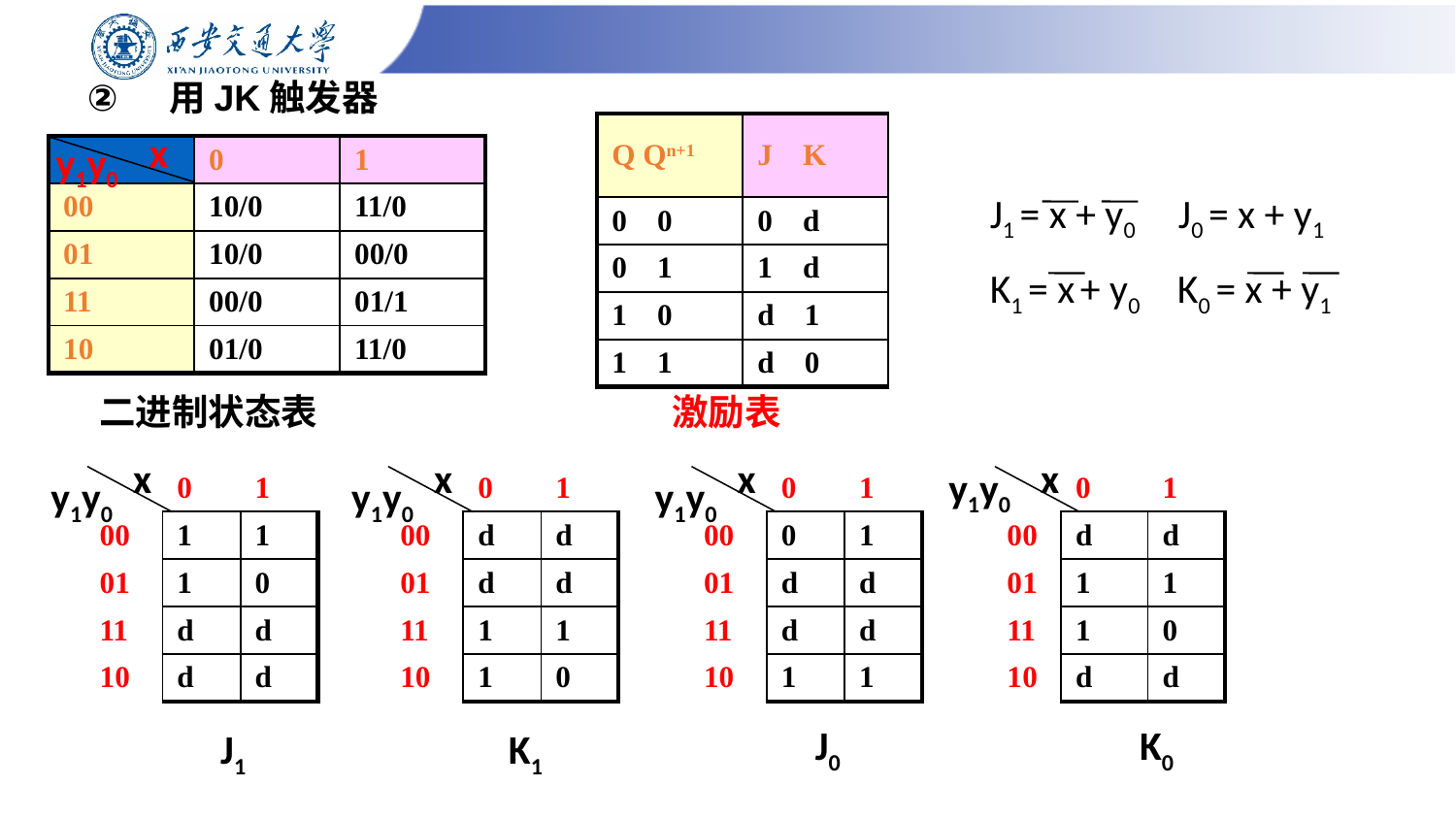

# 用JK触发器
| Q Qn+1 | J K |
| --- | --- |
| 0 0 | 0 d |
| 0 1 | 1 d |
| 1 0 | d 1 |
| 1 1 | d 0 |
x
y1y0
|  | 0 | 1 |
| --- | --- | --- |
| 00 | 10/0 | 11/0 |
| 01 | 10/0 | 00/0 |
| 11 | 00/0 | 01/1 |
| 10 | 01/0 | 11/0 |

J1 = x + y0        J0 = x + y1
K1 = x + y0       K0 = x + y1

二进制状态表
激励表
x
x
x
x
y1y0
y1y0
|  | 0 | 1 |
| --- | --- | --- |
| 00 | 1 | 1 |
| 01 | 1 | 0 |
| 11 | d | d |
| 10 | d | d |
y1y0
|  | 0 | 1 |
| --- | --- | --- |
| 00 | d | d |
| 01 | d | d |
| 11 | 1 | 1 |
| 10 | 1 | 0 |
y1y0
|  | 0 | 1 |
| --- | --- | --- |
| 00 | 0 | 1 |
| 01 | d | d |
| 11 | d | d |
| 10 | 1 | 1 |
|  | 0 | 1 |
| --- | --- | --- |
| 00 | d | d |
| 01 | 1 | 1 |
| 11 | 1 | 0 |
| 10 | d | d |

J0
K0
J1
K1